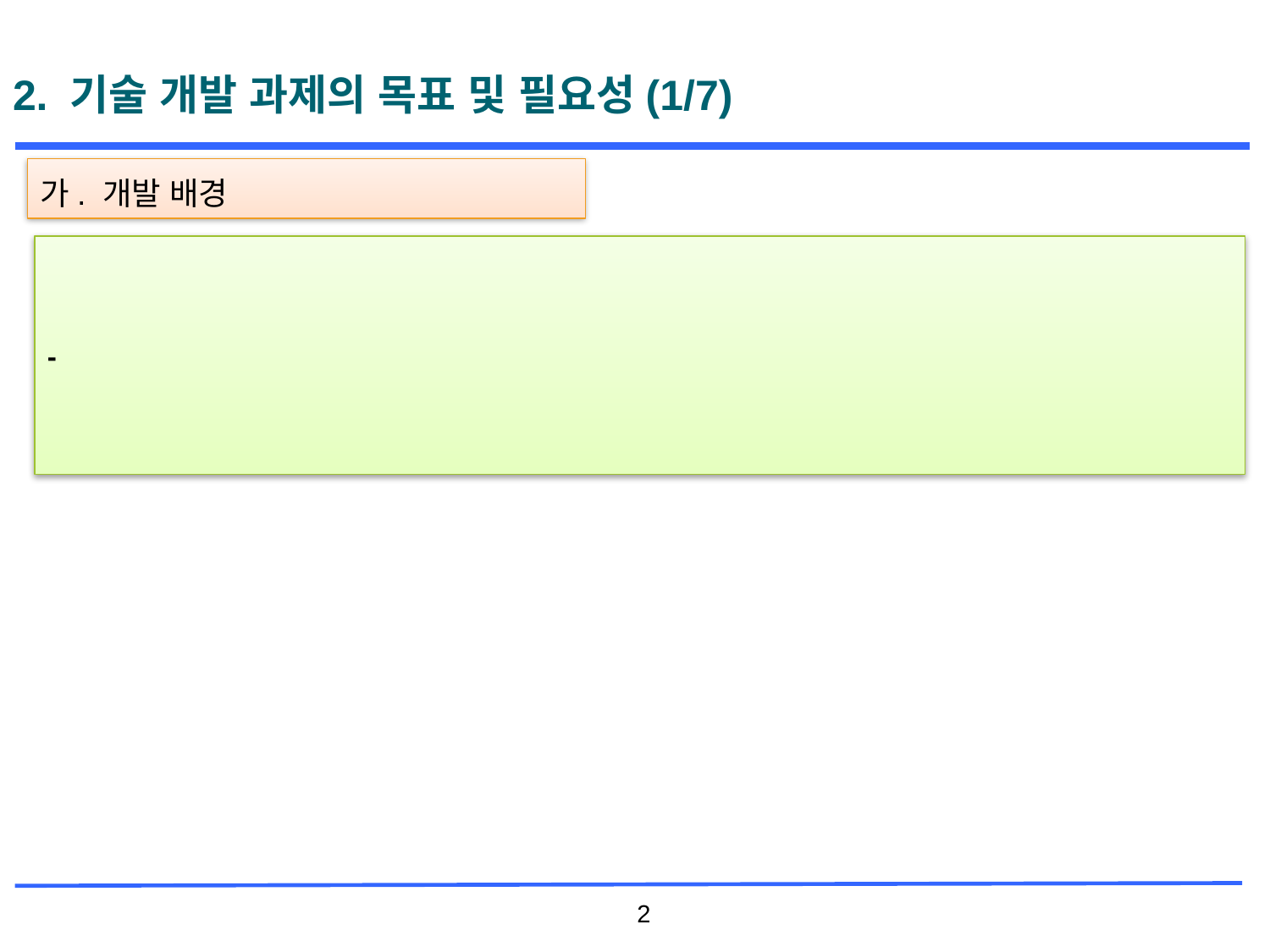

# 2. 기술 개발 과제의 목표 및 필요성(1/7)
가. 개발 배경
-
2